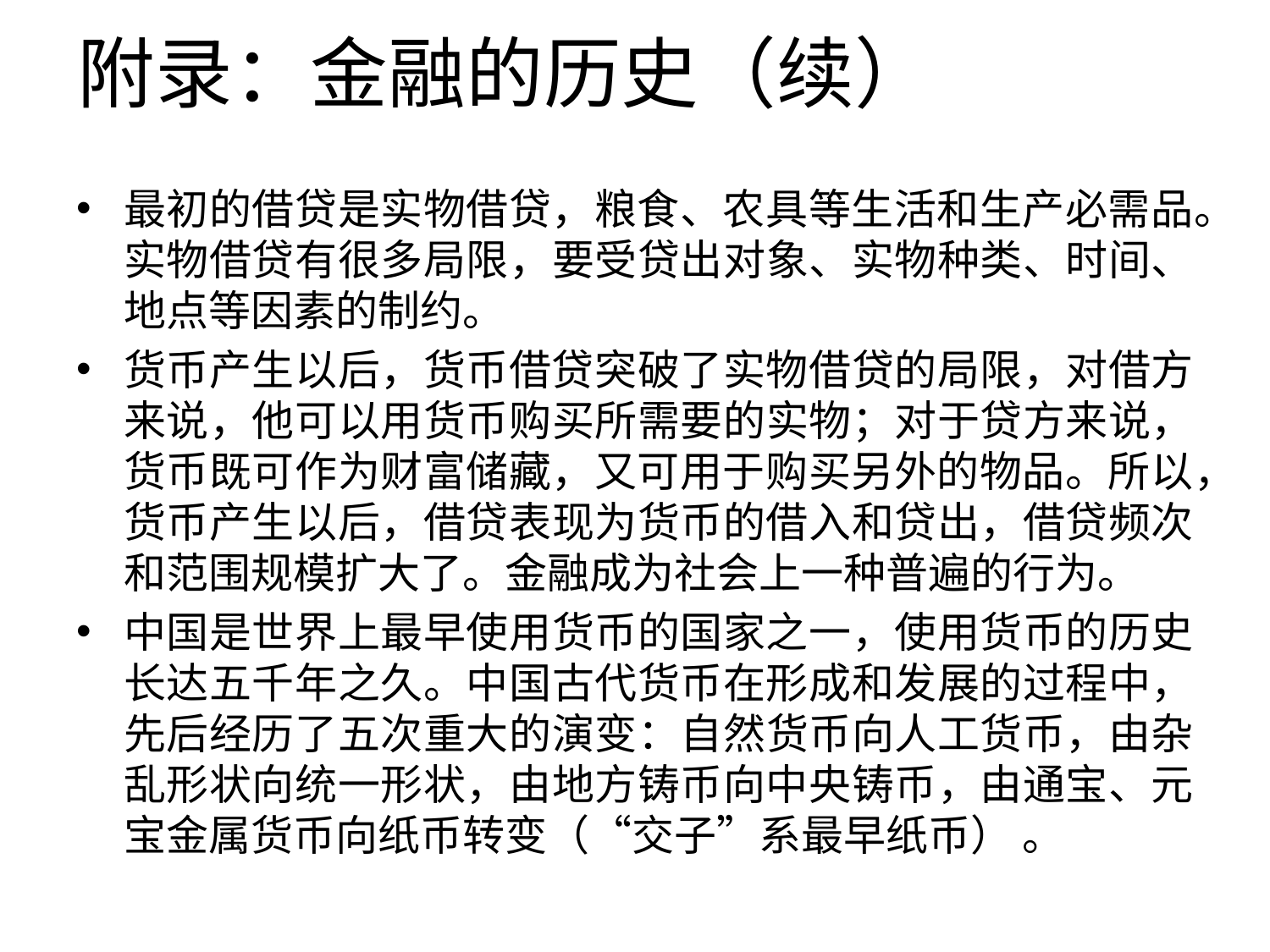

# 附录：金融的历史（续）
最初的借贷是实物借贷，粮食、农具等生活和生产必需品。实物借贷有很多局限，要受贷出对象、实物种类、时间、地点等因素的制约。
货币产生以后，货币借贷突破了实物借贷的局限，对借方来说，他可以用货币购买所需要的实物；对于贷方来说，货币既可作为财富储藏，又可用于购买另外的物品。所以，货币产生以后，借贷表现为货币的借入和贷出，借贷频次和范围规模扩大了。金融成为社会上一种普遍的行为。
中国是世界上最早使用货币的国家之一，使用货币的历史长达五千年之久。中国古代货币在形成和发展的过程中，先后经历了五次重大的演变：自然货币向人工货币，由杂乱形状向统一形状，由地方铸币向中央铸币，由通宝、元宝金属货币向纸币转变（“交子”系最早纸币） 。